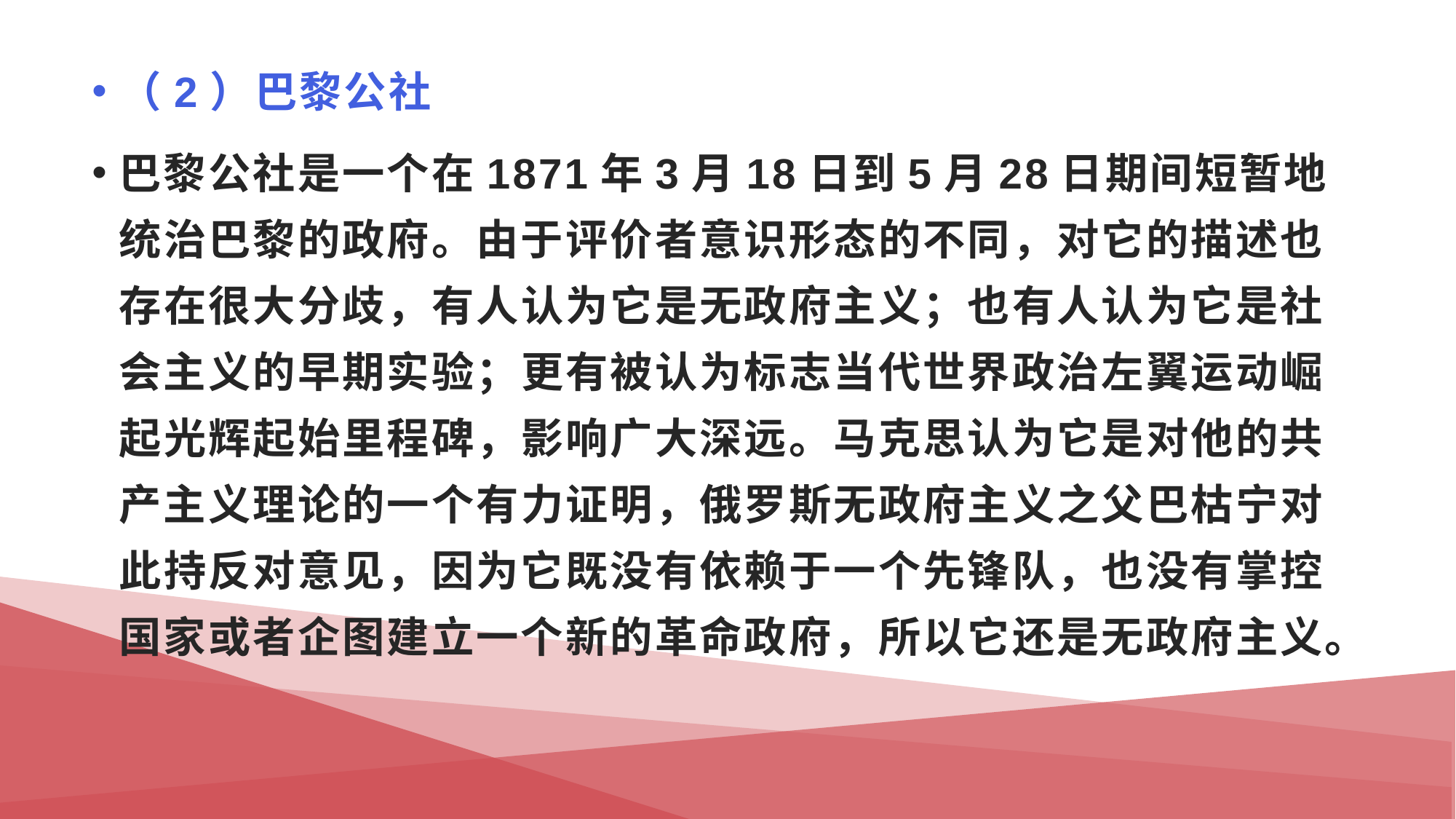

（2）巴黎公社
巴黎公社是一个在1871年3月18日到5月28日期间短暂地统治巴黎的政府。由于评价者意识形态的不同，对它的描述也存在很大分歧，有人认为它是无政府主义；也有人认为它是社会主义的早期实验；更有被认为标志当代世界政治左翼运动崛起光辉起始里程碑，影响广大深远。马克思认为它是对他的共产主义理论的一个有力证明，俄罗斯无政府主义之父巴枯宁对此持反对意见，因为它既没有依赖于一个先锋队，也没有掌控国家或者企图建立一个新的革命政府，所以它还是无政府主义。